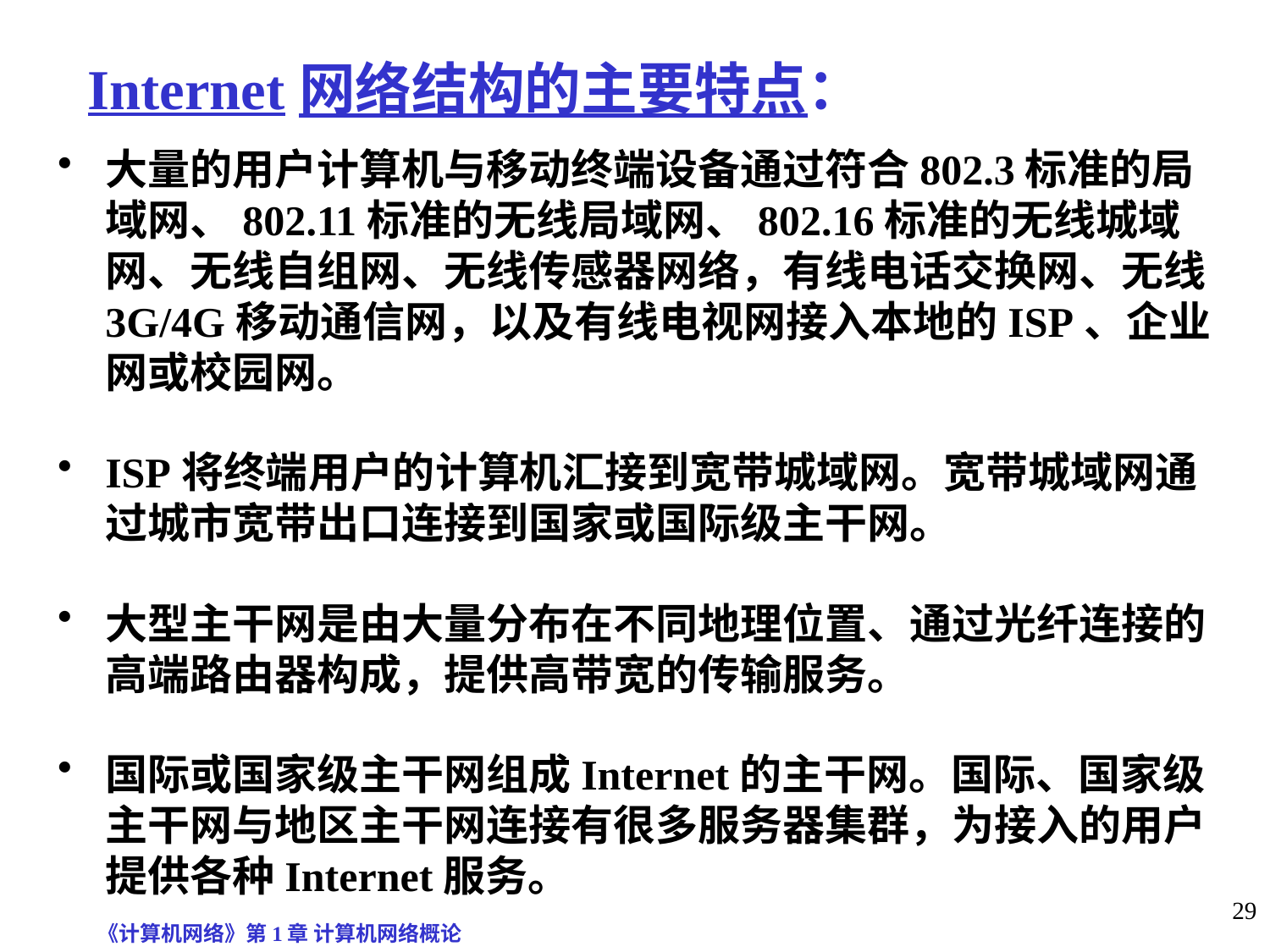

# Internet网络结构的主要特点：
大量的用户计算机与移动终端设备通过符合802.3标准的局域网、802.11标准的无线局域网、802.16标准的无线城域网、无线自组网、无线传感器网络，有线电话交换网、无线3G/4G移动通信网，以及有线电视网接入本地的ISP、企业网或校园网。

ISP将终端用户的计算机汇接到宽带城域网。宽带城域网通过城市宽带出口连接到国家或国际级主干网。

大型主干网是由大量分布在不同地理位置、通过光纤连接的高端路由器构成，提供高带宽的传输服务。

国际或国家级主干网组成Internet的主干网。国际、国家级主干网与地区主干网连接有很多服务器集群，为接入的用户提供各种Internet服务。

《计算机网络》第1章 计算机网络概论
29